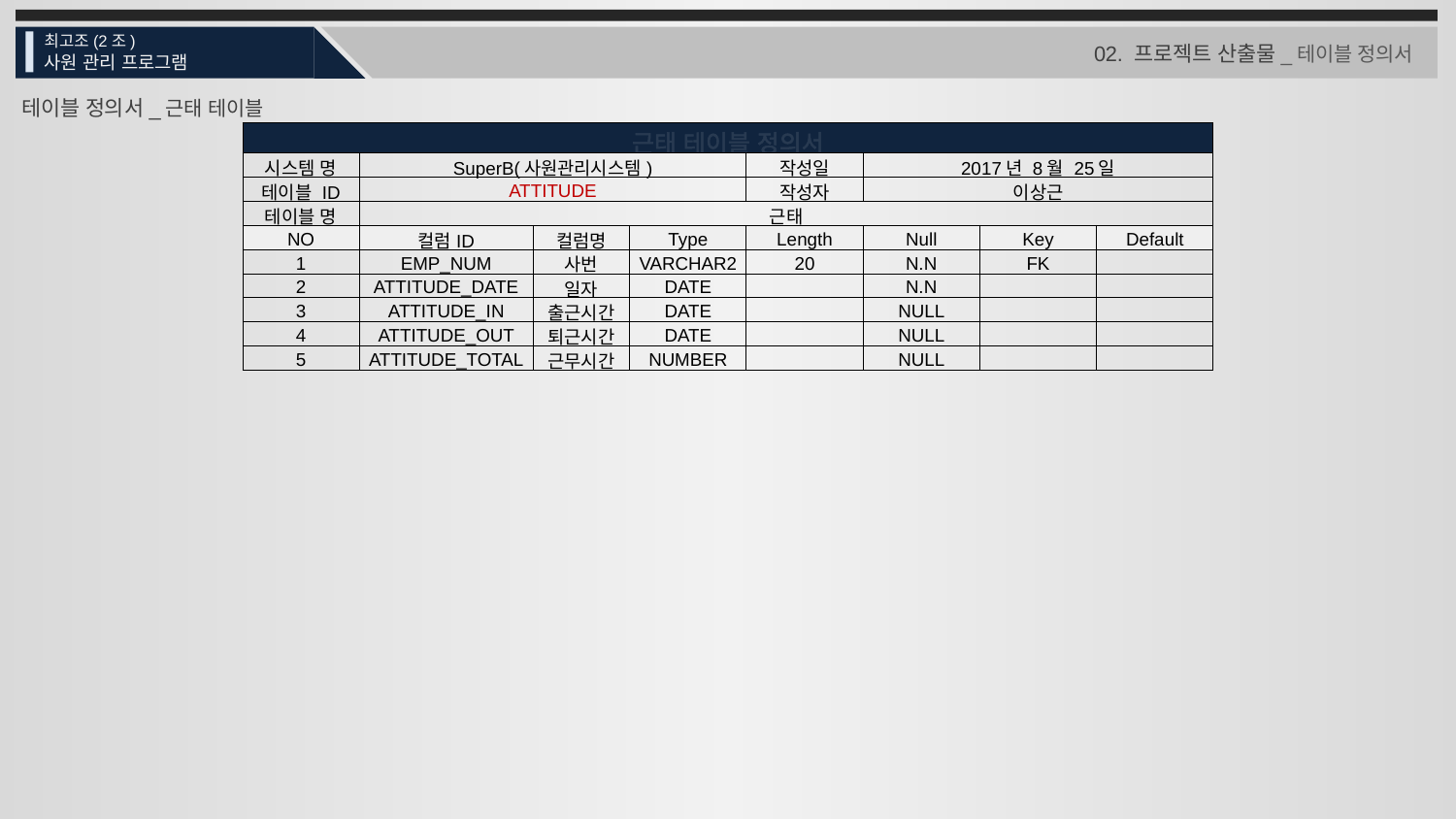

최고조(2조)

사원 관리 프로그램

02. 프로젝트 산출물_테이블 정의서
테이블 정의서_근태 테이블
| 근태 테이블 정의서 |  |  |  |  |  |  |  |
| --- | --- | --- | --- | --- | --- | --- | --- |
| 시스템 명 | SuperB(사원관리시스템) |  |  | 작성일 | 2017년 8월 25일 |  |  |
| 테이블 ID | ATTITUDE |  |  | 작성자 | 이상근 |  |  |
| 테이블 명 | 근태 |  |  |  |  |  |  |
| NO | 컬럼ID | 컬럼명 | Type | Length | Null | Key | Default |
| 1 | EMP\_NUM | 사번 | VARCHAR2 | 20 | N.N | FK |  |
| 2 | ATTITUDE\_DATE | 일자 | DATE |  | N.N |  |  |
| 3 | ATTITUDE\_IN | 출근시간 | DATE |  | NULL |  |  |
| 4 | ATTITUDE\_OUT | 퇴근시간 | DATE |  | NULL |  |  |
| 5 | ATTITUDE\_TOTAL | 근무시간 | NUMBER |  | NULL |  |  |